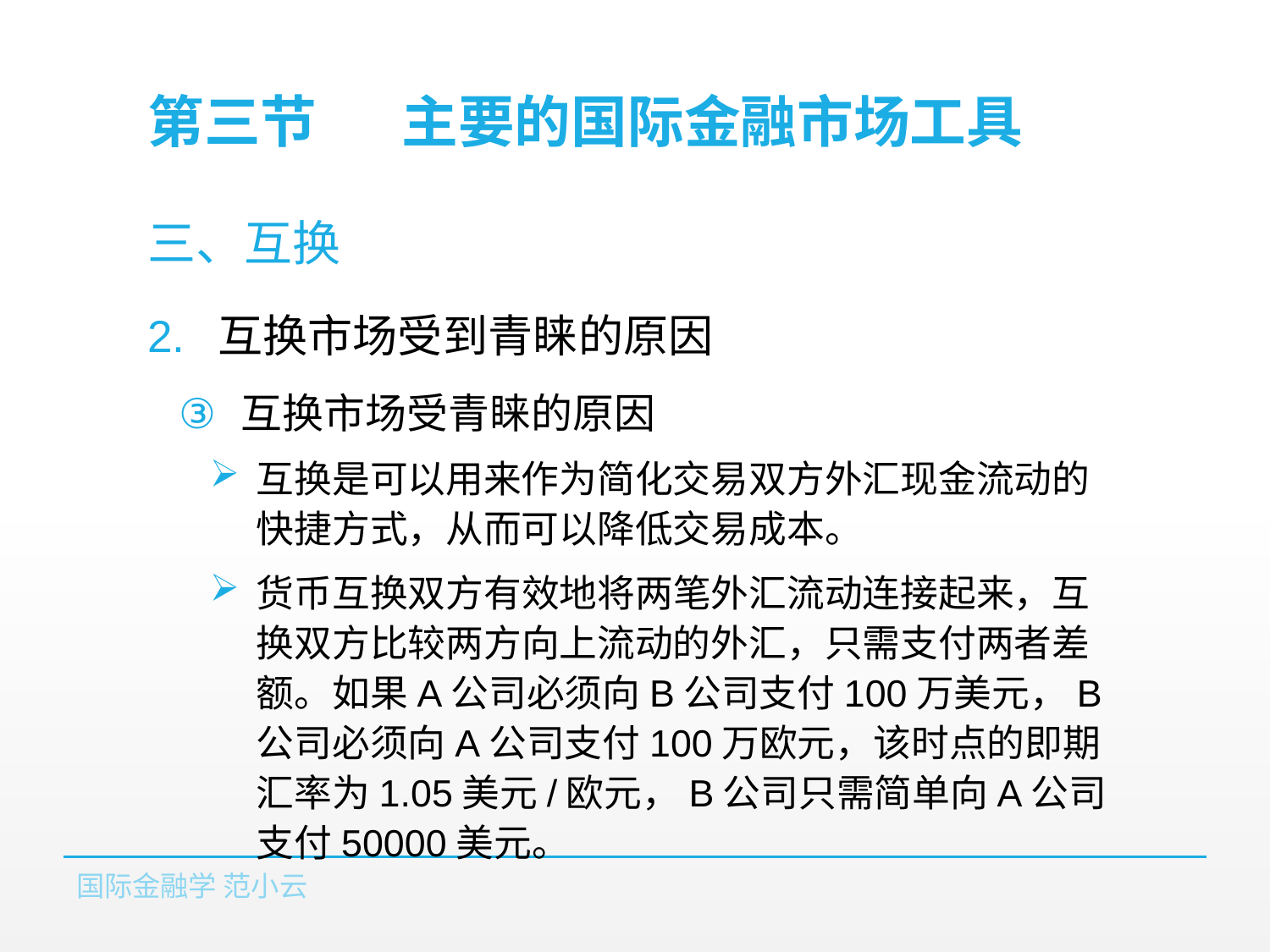

# 第三节	主要的国际金融市场工具
三、互换
互换市场受到青睐的原因
互换市场受青睐的原因
互换是可以用来作为简化交易双方外汇现金流动的快捷方式，从而可以降低交易成本。
货币互换双方有效地将两笔外汇流动连接起来，互换双方比较两方向上流动的外汇，只需支付两者差额。如果A公司必须向B公司支付100万美元，B公司必须向A公司支付100万欧元，该时点的即期汇率为1.05美元/欧元，B公司只需简单向A公司支付50000美元。
国际金融学 范小云